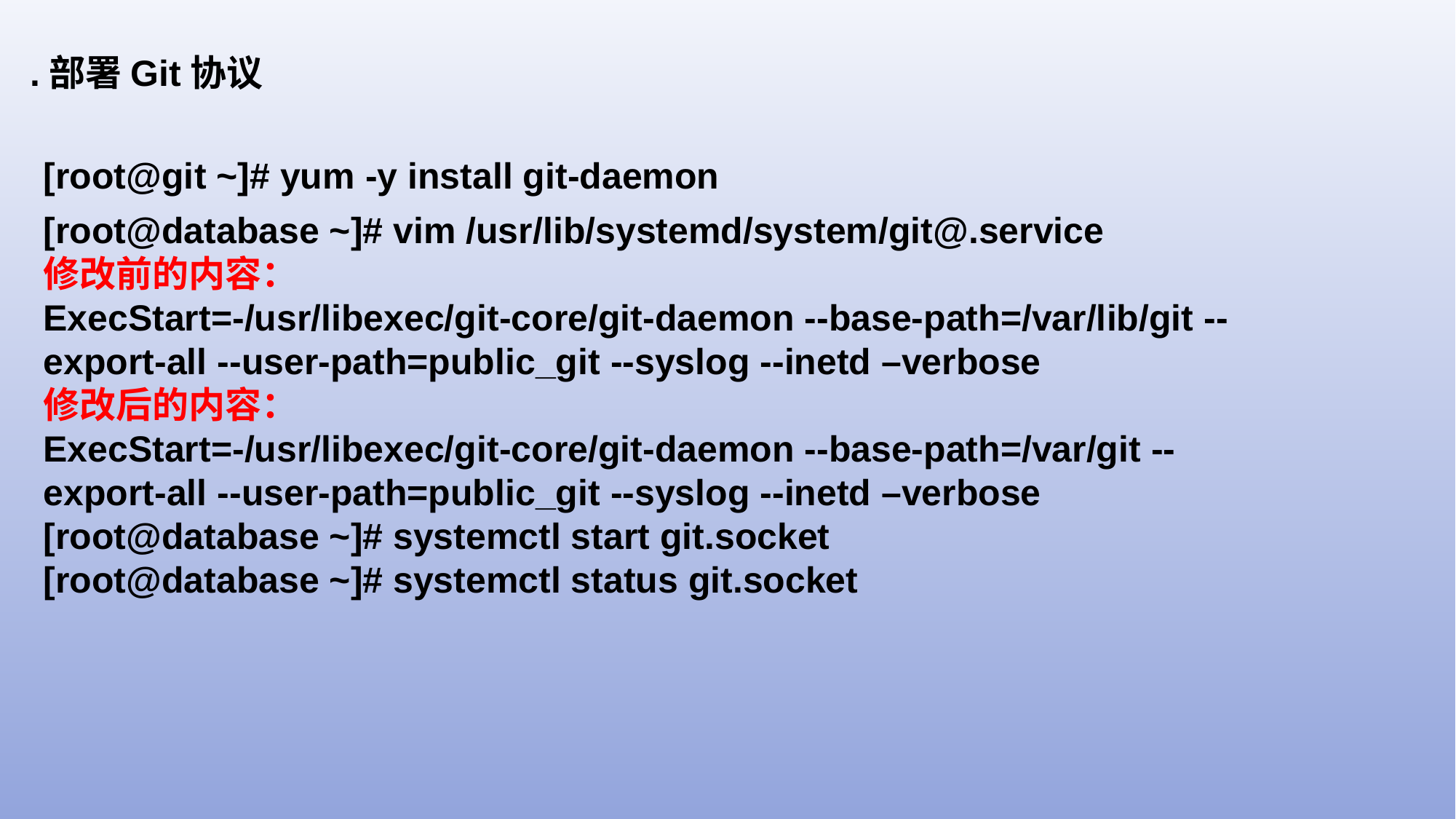

.部署Git协议
[root@git ~]# yum -y install git-daemon
[root@database ~]# vim /usr/lib/systemd/system/git@.service
修改前的内容：
ExecStart=-/usr/libexec/git-core/git-daemon --base-path=/var/lib/git --export-all --user-path=public_git --syslog --inetd –verbose
修改后的内容：
ExecStart=-/usr/libexec/git-core/git-daemon --base-path=/var/git --export-all --user-path=public_git --syslog --inetd –verbose
[root@database ~]# systemctl start git.socket
[root@database ~]# systemctl status git.socket